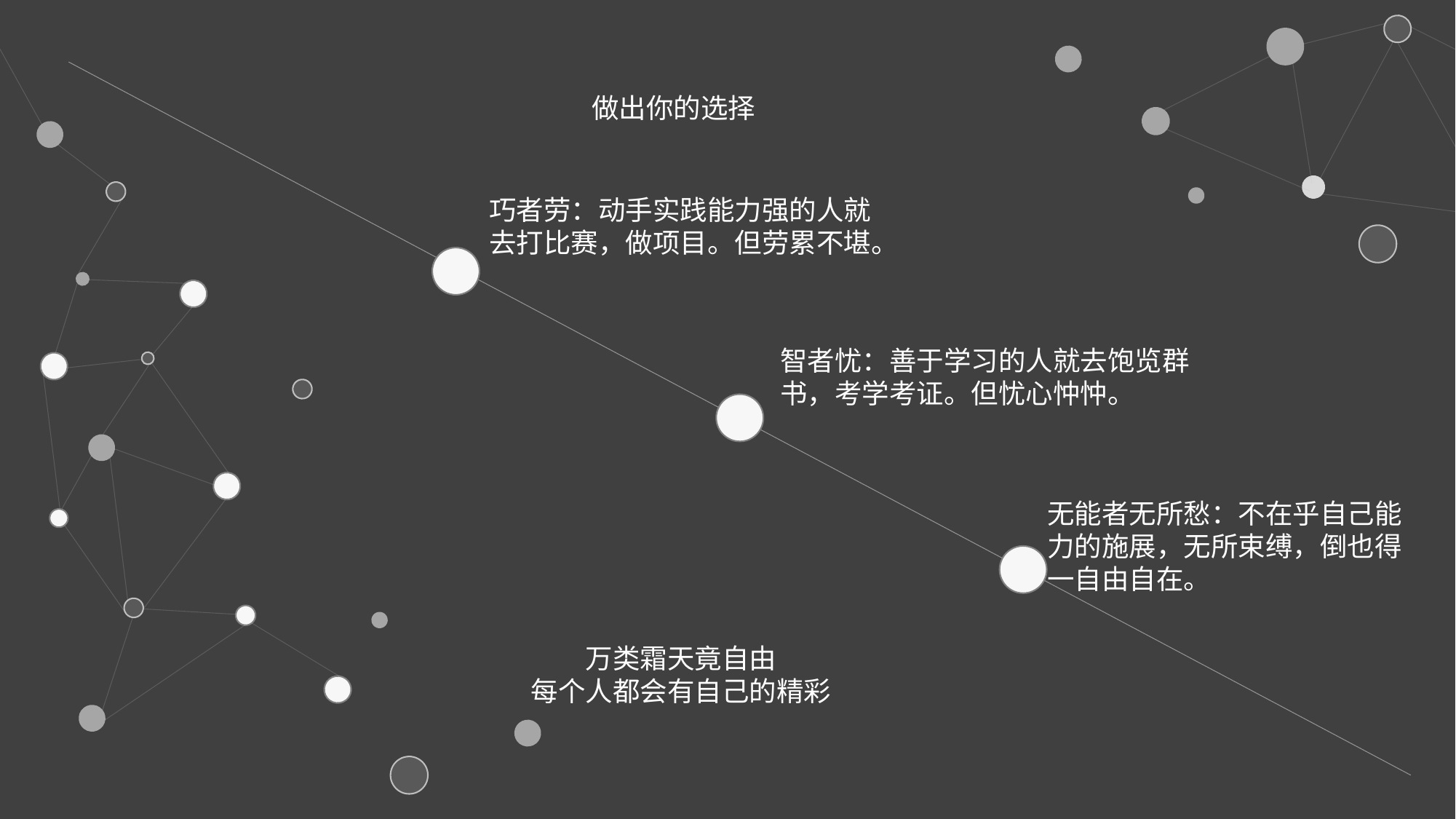

做出你的选择

巧者劳：动手实践能力强的人就去打比赛，做项目。但劳累不堪。

智者忧：善于学习的人就去饱览群书，考学考证。但忧心忡忡。

无能者无所愁：不在乎自己能力的施展，无所束缚，倒也得一自由自在。

万类霜天竟自由
每个人都会有自己的精彩